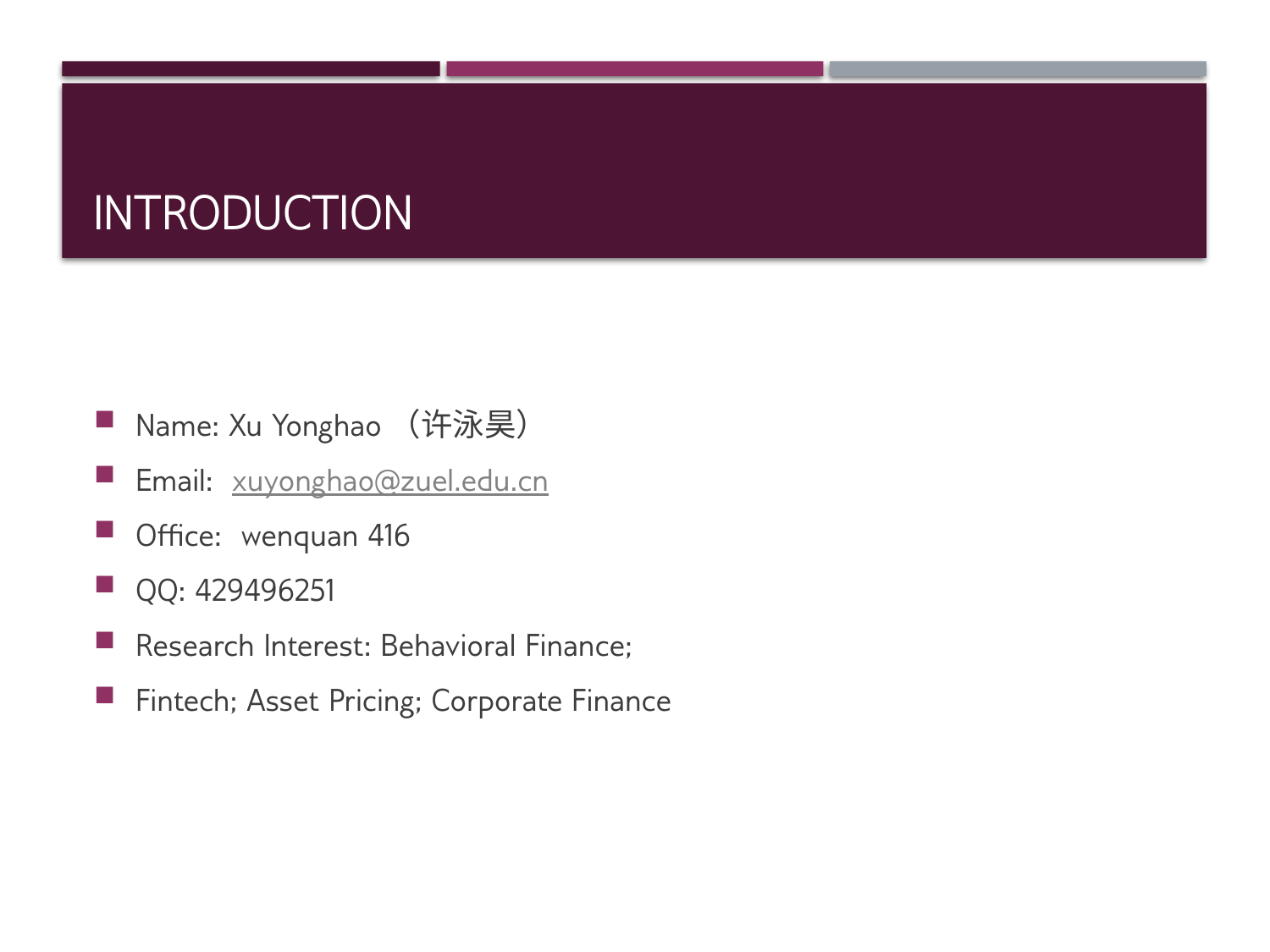

# Introduction
Name: Xu Yonghao（许泳昊）
Email:  xuyonghao@zuel.edu.cn
Office:  wenquan 416
QQ: 429496251
Research Interest: Behavioral Finance;
Fintech; Asset Pricing; Corporate Finance